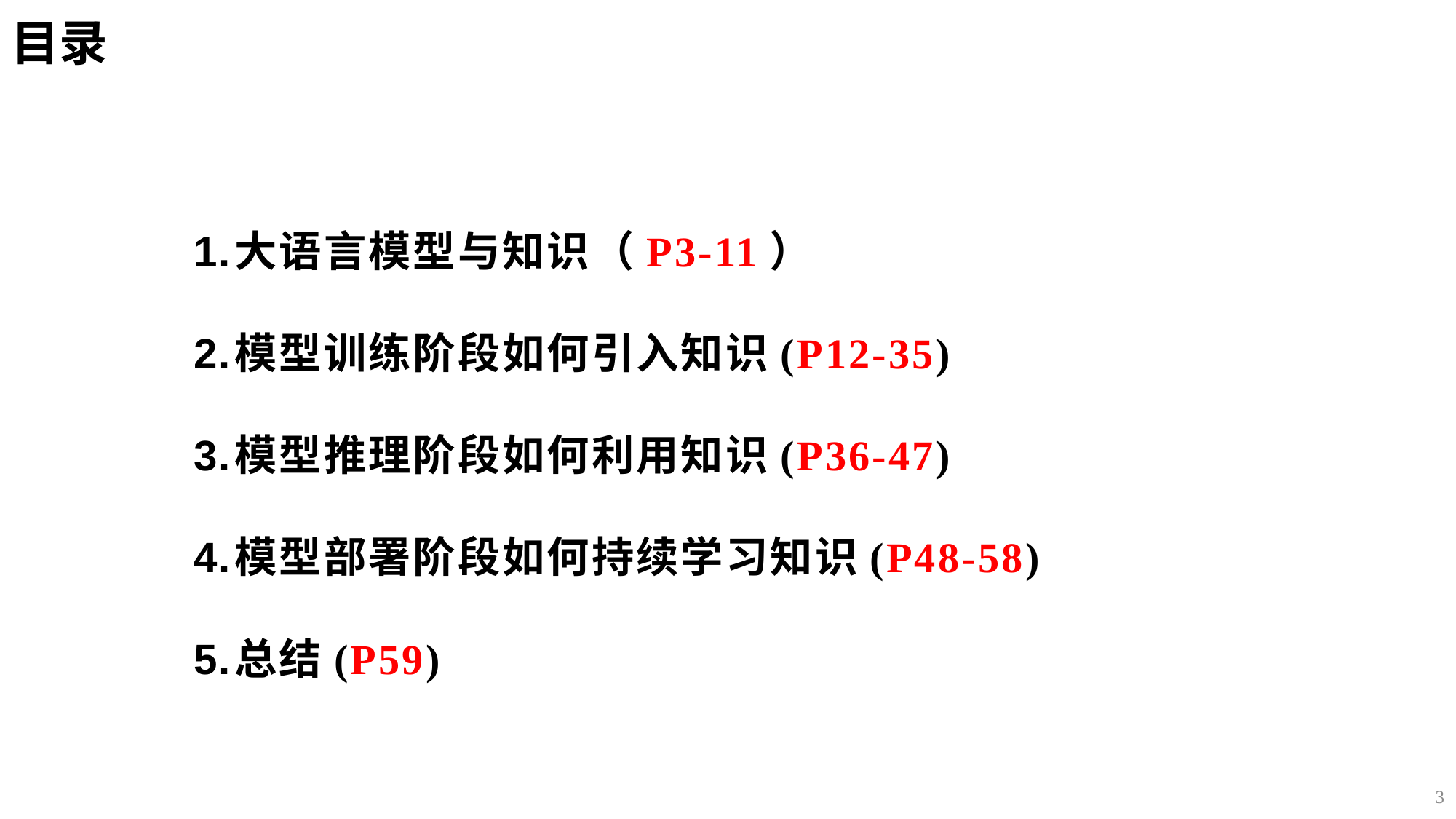

# 目录
大语言模型与知识（P3-11）
模型训练阶段如何引入知识(P12-35)
模型推理阶段如何利用知识(P36-47)
模型部署阶段如何持续学习知识(P48-58)
总结(P59)

3